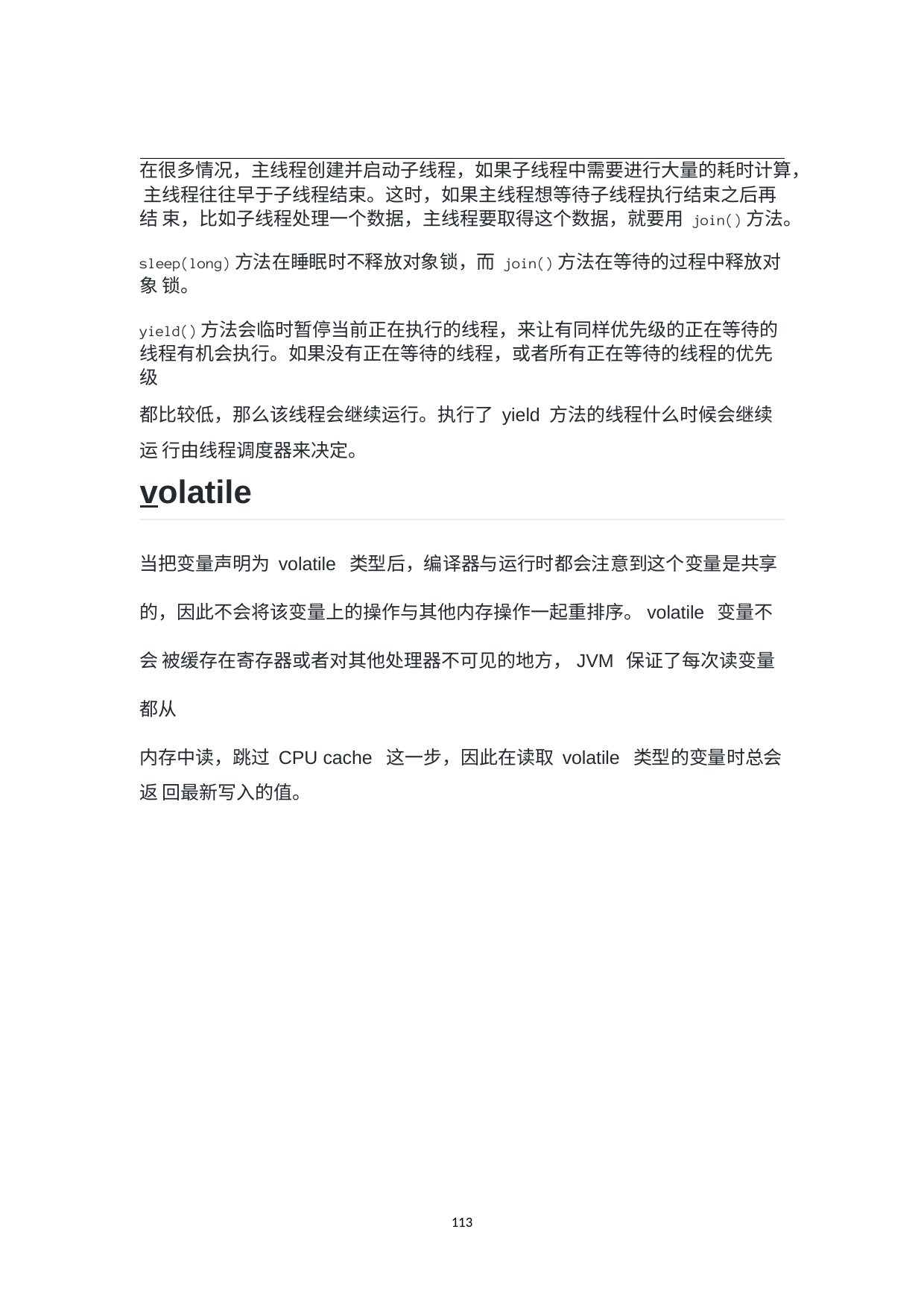

在很多情况，主线程创建并启动子线程，如果子线程中需要进行大量的耗时计算， 主线程往往早于子线程结束。这时，如果主线程想等待子线程执行结束之后再结 束，比如子线程处理一个数据，主线程要取得这个数据，就要用 join()方法。

sleep(long)方法在睡眠时不释放对象锁，而 join()方法在等待的过程中释放对象 锁。

yield()方法会临时暂停当前正在执行的线程，来让有同样优先级的正在等待的 线程有机会执行。如果没有正在等待的线程，或者所有正在等待的线程的优先级
都比较低，那么该线程会继续运行。执行了 yield 方法的线程什么时候会继续运 行由线程调度器来决定。

volatile

当把变量声明为 volatile 类型后，编译器与运行时都会注意到这个变量是共享
的，因此不会将该变量上的操作与其他内存操作一起重排序。volatile 变量不会 被缓存在寄存器或者对其他处理器不可见的地方，JVM 保证了每次读变量都从
内存中读，跳过 CPU cache 这一步，因此在读取 volatile 类型的变量时总会返 回最新写入的值。
113